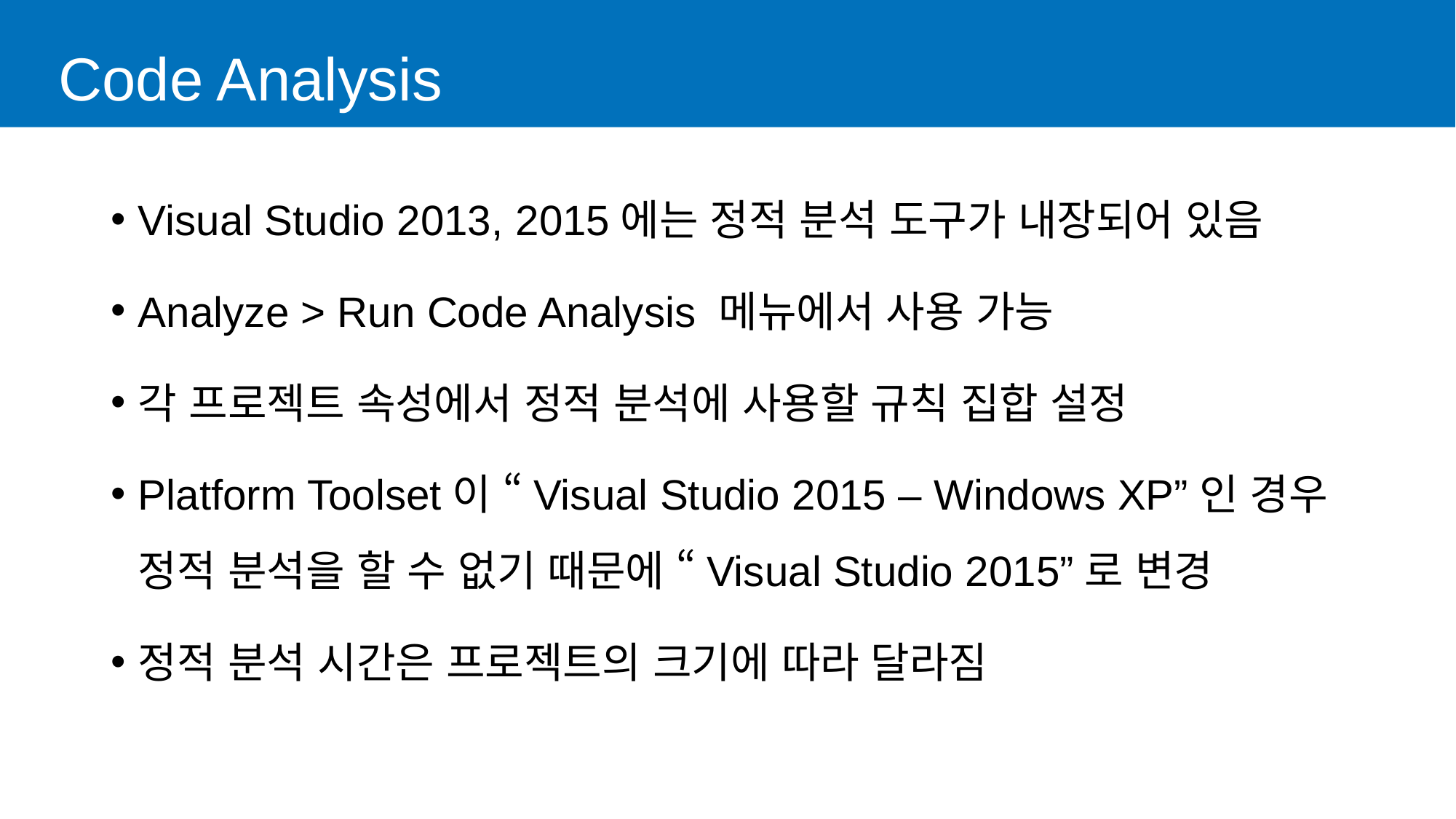

# Code Analysis
Visual Studio 2013, 2015에는 정적 분석 도구가 내장되어 있음
Analyze > Run Code Analysis 메뉴에서 사용 가능
각 프로젝트 속성에서 정적 분석에 사용할 규칙 집합 설정
Platform Toolset이 “Visual Studio 2015 – Windows XP”인 경우
정적 분석을 할 수 없기 때문에 “Visual Studio 2015”로 변경
정적 분석 시간은 프로젝트의 크기에 따라 달라짐